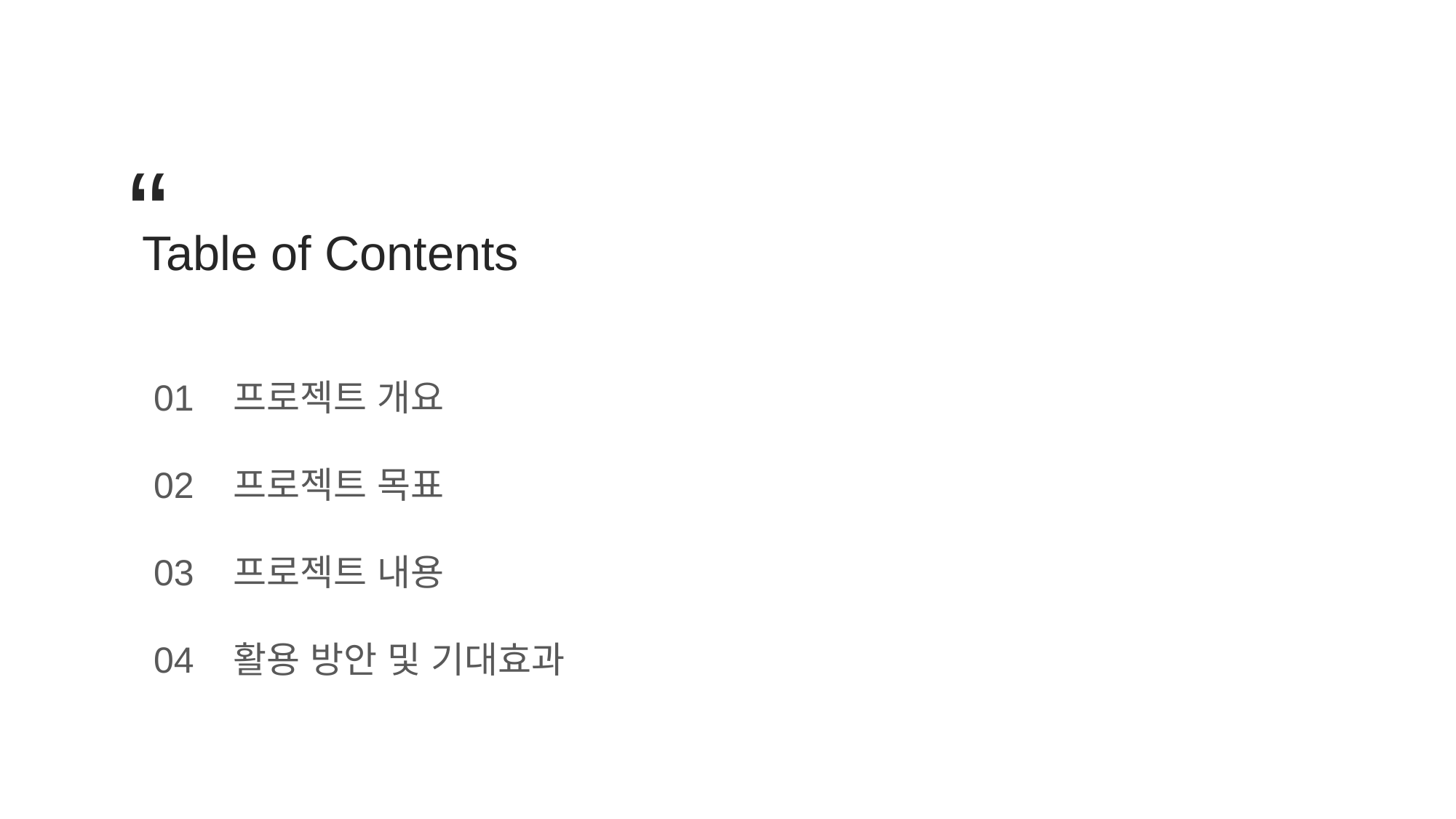

“
Table of Contents
01   프로젝트 개요
02   프로젝트 목표
03   프로젝트 내용
04   활용 방안 및 기대효과